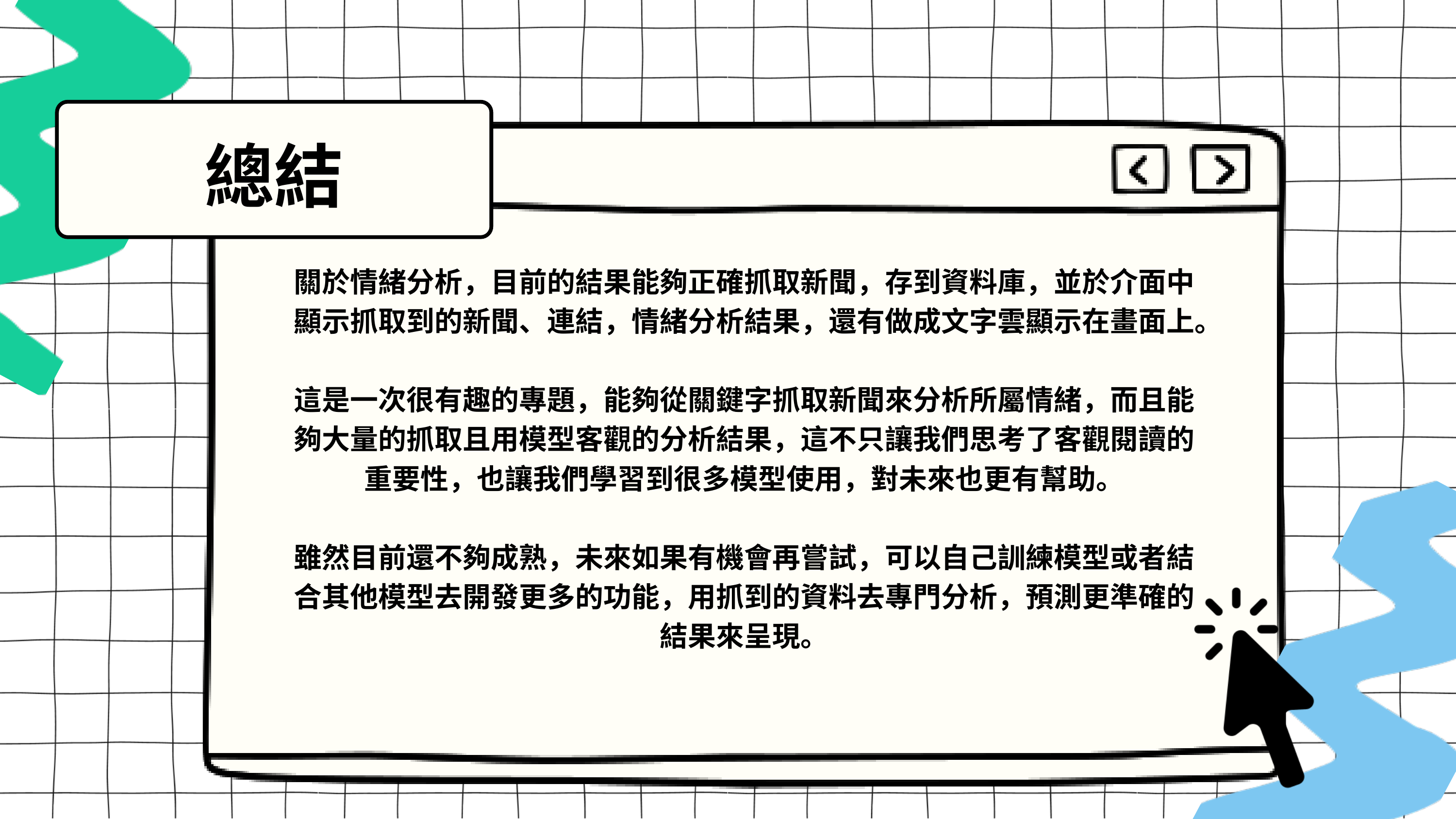

總結

關於情緒分析，目前的結果能夠正確抓取新聞，存到資料庫，並於介面中顯示抓取到的新聞、連結，情緒分析結果，還有做成文字雲顯示在畫面上。

這是一次很有趣的專題，能夠從關鍵字抓取新聞來分析所屬情緒，而且能夠大量的抓取且用模型客觀的分析結果，這不只讓我們思考了客觀閱讀的重要性，也讓我們學習到很多模型使用，對未來也更有幫助。

雖然目前還不夠成熟，未來如果有機會再嘗試，可以自己訓練模型或者結合其他模型去開發更多的功能，用抓到的資料去專門分析，預測更準確的結果來呈現。